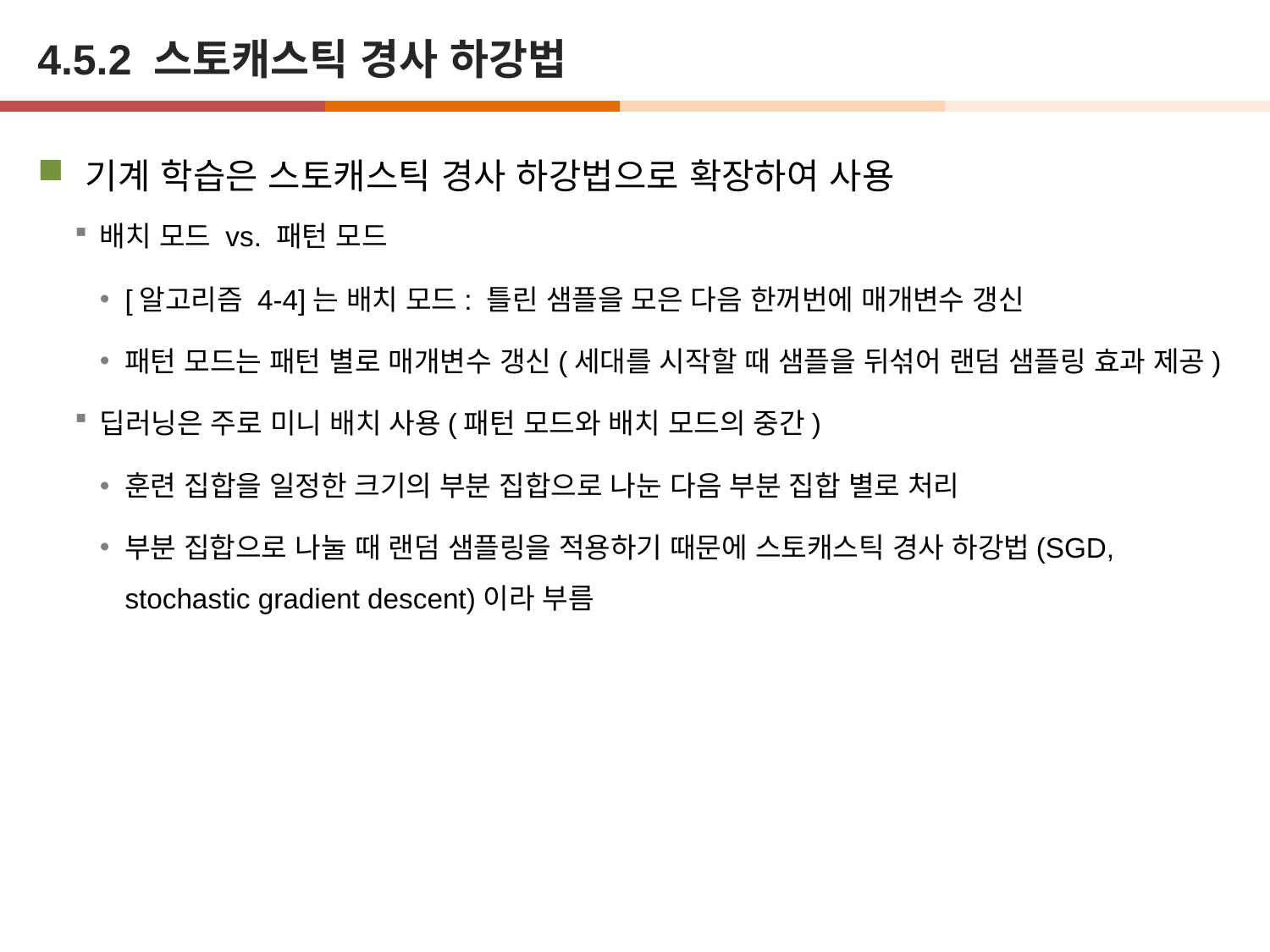

# 4.5.2 스토캐스틱 경사 하강법
기계 학습은 스토캐스틱 경사 하강법으로 확장하여 사용
배치 모드 vs. 패턴 모드
[알고리즘 4-4]는 배치 모드: 틀린 샘플을 모은 다음 한꺼번에 매개변수 갱신
패턴 모드는 패턴 별로 매개변수 갱신(세대를 시작할 때 샘플을 뒤섞어 랜덤 샘플링 효과 제공)
딥러닝은 주로 미니 배치 사용(패턴 모드와 배치 모드의 중간)
훈련 집합을 일정한 크기의 부분 집합으로 나눈 다음 부분 집합 별로 처리
부분 집합으로 나눌 때 랜덤 샘플링을 적용하기 때문에 스토캐스틱 경사 하강법(SGD, stochastic gradient descent)이라 부름